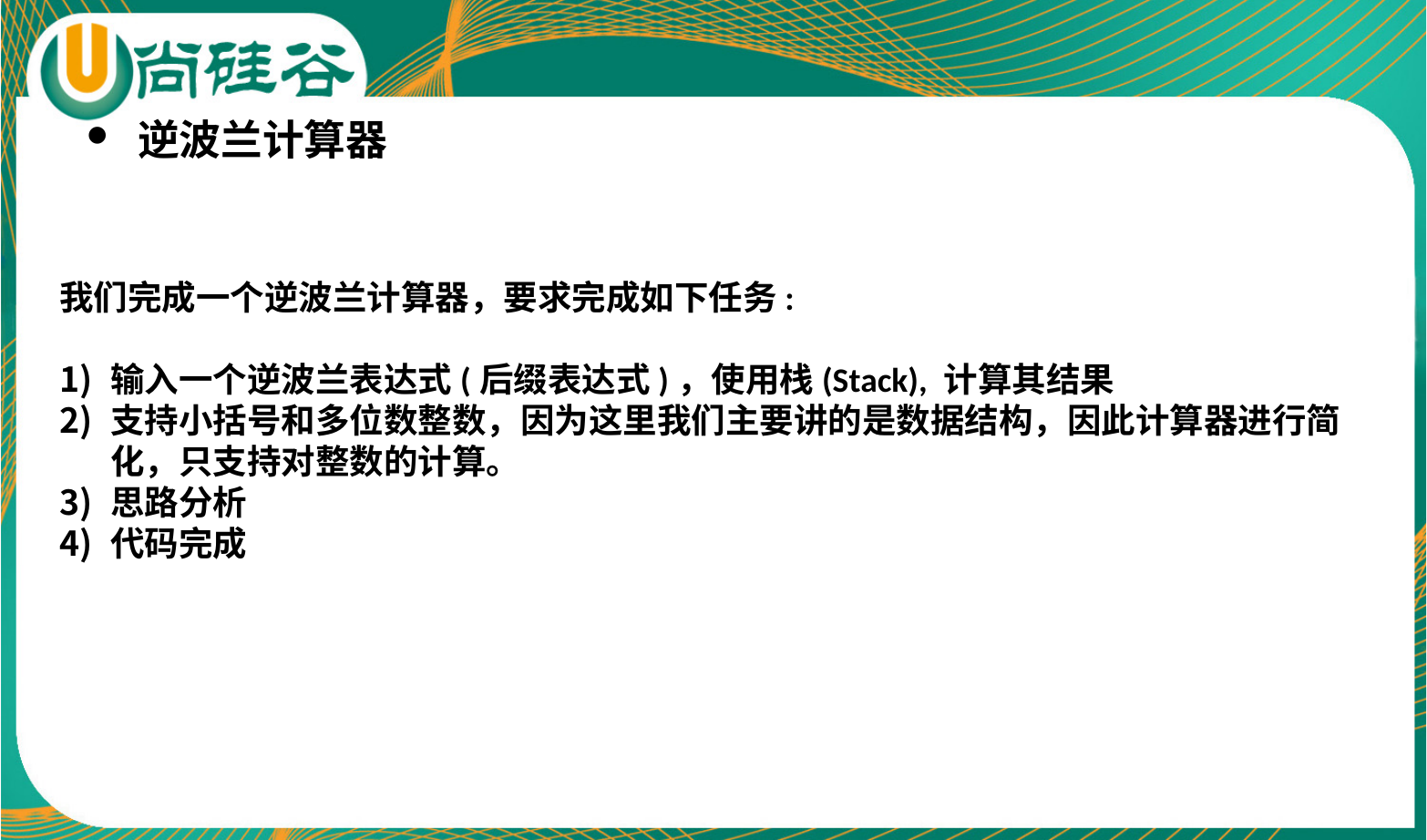

逆波兰计算器

我们完成一个逆波兰计算器，要求完成如下任务:

输入一个逆波兰表达式(后缀表达式)，使用栈(Stack), 计算其结果
支持小括号和多位数整数，因为这里我们主要讲的是数据结构，因此计算器进行简化，只支持对整数的计算。
思路分析
代码完成